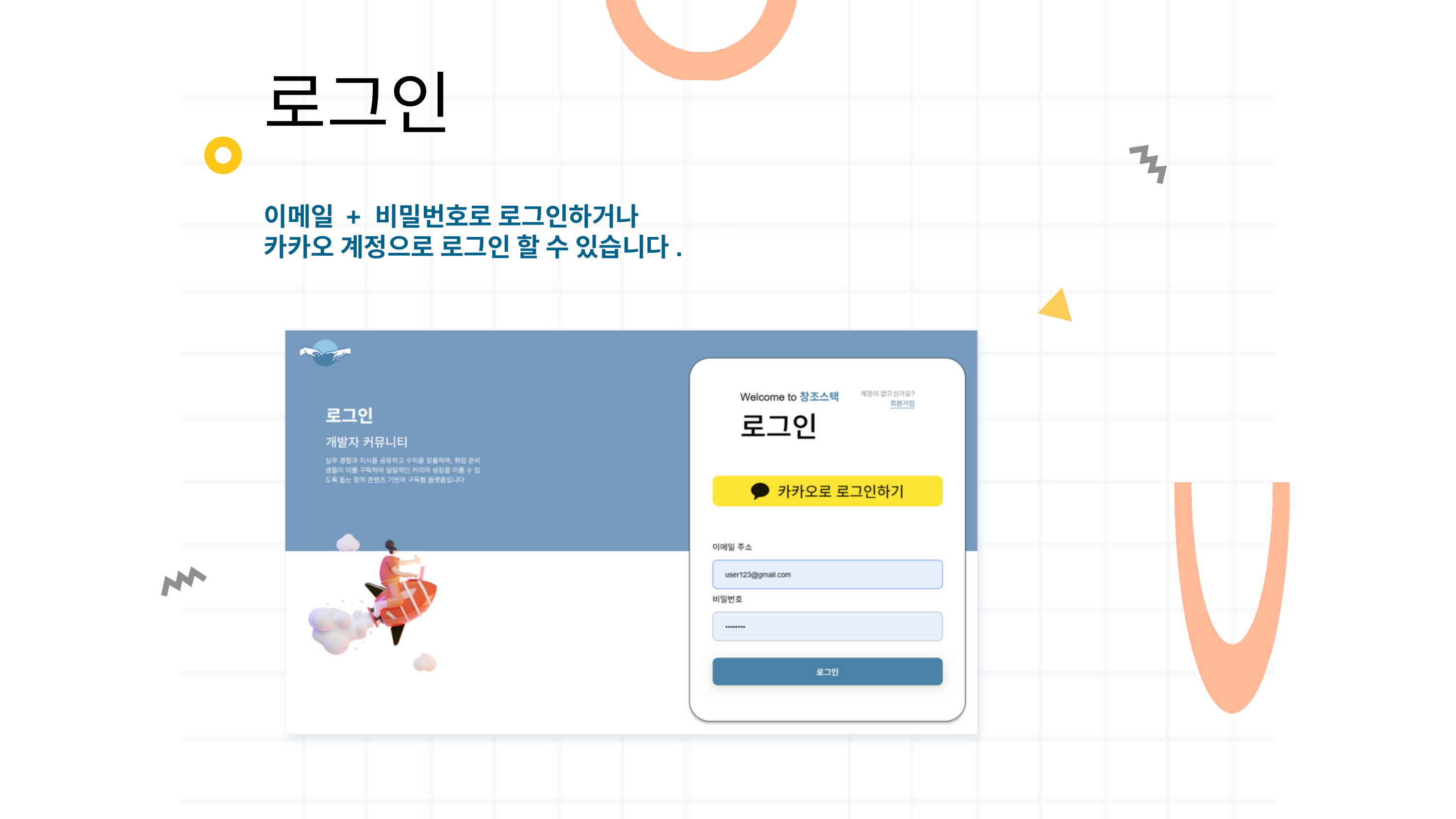

로그인

이메일 + 비밀번호로 로그인하거나
카카오 계정으로 로그인 할 수 있습니다.